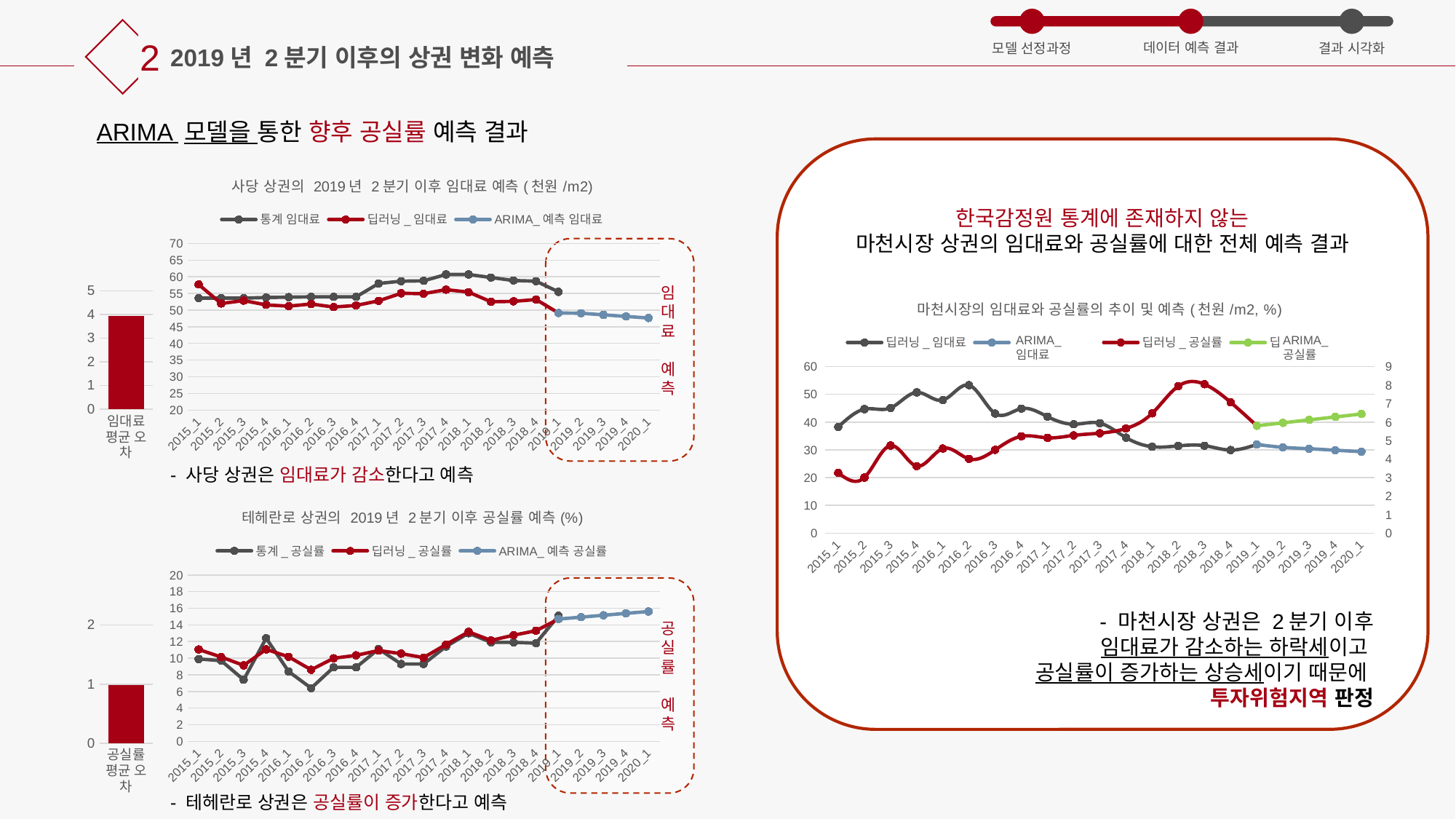

2

데이터 예측 결과
모델 선정과정
결과 시각화
2019년 2분기 이후의 상권 변화 예측
ARIMA 모델을 통한 향후 공실률 예측 결과

한국감정원 통계에 존재하지 않는
마천시장 상권의 임대료와 공실률에 대한 전체 예측 결과

### Chart: 마천시장의 임대료와 공실률의 추이 및 예측(천원/m2, %)

| Category | 딥러닝_임대료 | 딥러닝_ARIMA | 딥러닝_공실률 | 딥러닝_ARIMA |
|---|---|---|---|---|
| 2015_1 | 38.253 | None | 3.251 | None |
| 2015_2 | 44.656 | None | 3.002 | None |
| 2015_3 | 45.1 | None | 4.732 | None |
| 2015_4 | 50.704 | None | 3.619 | None |
| 2016_1 | 47.937 | None | 4.569 | None |
| 2016_2 | 53.304 | None | 4.01 | None |
| 2016_3 | 43.08 | None | 4.497 | None |
| 2016_4 | 44.845 | None | 5.23 | None |
| 2017_1 | 41.945 | None | 5.148 | None |
| 2017_2 | 39.241 | None | 5.28 | None |
| 2017_3 | 39.607 | None | 5.398 | None |
| 2017_4 | 34.398 | None | 5.656 | None |
| 2018_1 | 31.121 | None | 6.472 | None |
| 2018_2 | 31.41 | None | 7.942 | None |
| 2018_3 | 31.478 | None | 8.045 | None |
| 2018_4 | 29.913 | None | 7.07 | None |
| 2019_1 | 31.911 | 31.911 | 5.801 | 5.801 |
| 2019_2 | None | 30.90103088 | None | 5.960375 |
| 2019_3 | None | 30.37782272 | None | 6.11975 |
| 2019_4 | None | 29.85461456 | None | 6.279125 |
| 2020_1 | None | 29.33140639 | None | 6.4385 |
- 마천시장 상권은 2분기 이후
임대료가 감소하는 하락세이고
공실률이 증가하는 상승세이기 때문에
투자위험지역 판정

### Chart: 사당 상권의 2019년 2분기 이후 임대료 예측(천원/m2)

| Category | 통계 임대료 | 딥러닝_임대료 | ARIMA_예측 임대료 |
|---|---|---|---|
| 2015_1 | 53.6 | 57.7090769230769 | None |
| 2015_2 | 53.6 | 52.0042307692308 | None |
| 2015_3 | 53.6 | 52.8610769230769 | None |
| 2015_4 | 53.8 | 51.5755384615385 | None |
| 2016_1 | 53.9 | 51.1955714285714 | None |
| 2016_2 | 54.0 | 51.8478666666667 | None |
| 2016_3 | 54.0 | 50.9293571428571 | None |
| 2016_4 | 54.0 | 51.4244615384615 | None |
| 2017_1 | 58.0 | 52.7887857142857 | None |
| 2017_2 | 58.7 | 55.0603571428571 | None |
| 2017_3 | 58.8 | 54.9505 | None |
| 2017_4 | 60.7 | 56.1591428571429 | None |
| 2018_1 | 60.7 | 55.4053571428571 | None |
| 2018_2 | 59.8 | 52.5128571428571 | None |
| 2018_3 | 58.9 | 52.6396428571429 | None |
| 2018_4 | 58.7 | 53.1925714285714 | None |
| 2019_1 | 55.5 | 49.1371428571429 | 49.1371428571429 |
| 2019_2 | None | None | 49.05287 |
| 2019_3 | None | None | 48.57752192 |
| 2019_4 | None | None | 48.10217185 |
| 2020_1 | None | None | 47.62682178 |

### Chart

| Category | 임대료
평균 오차 |
|---|---|
| 임대료
평균 오차 | 3.9485068735186415 |
임
대
료

예
측

ARIMA_임대료
ARIMA_공실률

- 사당 상권은 임대료가 감소한다고 예측

### Chart: 테헤란로 상권의 2019년 2분기 이후 공실률 예측(%)

| Category | 통계_공실률 | 딥러닝_공실률 | ARIMA_예측 공실률 |
|---|---|---|---|
| 2015_1 | 9.9 | 11.04286486 | None |
| 2015_2 | 9.7 | 10.13943243 | None |
| 2015_3 | 7.4 | 9.134918919 | None |
| 2015_4 | 12.4 | 11.05881081 | None |
| 2016_1 | 8.4 | 10.1625 | None |
| 2016_2 | 6.4 | 8.6069 | None |
| 2016_3 | 8.9 | 9.9872 | None |
| 2016_4 | 8.9 | 10.34085 | None |
| 2017_1 | 11.1 | 10.92169231 | None |
| 2017_2 | 9.3 | 10.54466667 | None |
| 2017_3 | 9.3 | 10.06871795 | None |
| 2017_4 | 11.4 | 11.64792308 | None |
| 2018_1 | 13.0 | 13.1674 | None |
| 2018_2 | 11.9 | 12.13275 | None |
| 2018_3 | 11.9 | 12.761275 | None |
| 2018_4 | 11.8 | 13.305825 | None |
| 2019_1 | 15.1 | 14.704475 | 14.704475 |
| 2019_2 | None | None | 14.93 |
| 2019_3 | None | None | 15.16 |
| 2019_4 | None | None | 15.39 |
| 2020_1 | None | None | 15.61 |

### Chart

| Category | 공실률
평균 오차 |
|---|---|
| 공실률
평균 오차 | 0.9857791640588232 |
공
실
률

예
측

- 테헤란로 상권은 공실률이 증가한다고 예측